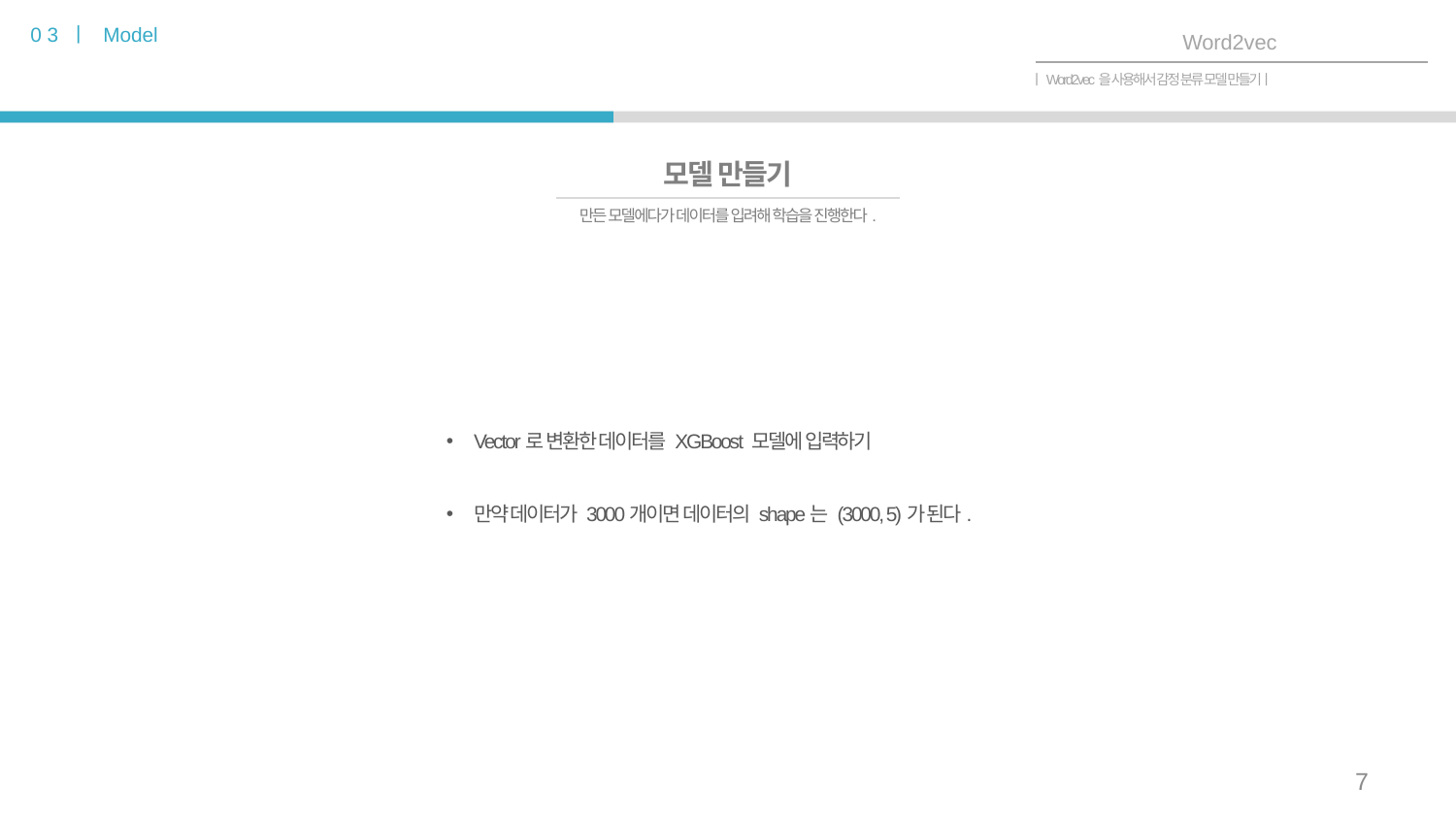

0 3 ㅣ  Model
Word2vec
ㅣWord2vec을 사용해서 감정 분류 모델 만들기ㅣ

모델 만들기
만든 모델에다가 데이터를 입려해 학습을 진행한다.
Vector로 변환한 데이터를 XGBoost 모델에 입력하기

만약 데이터가 3000개이면 데이터의 shape는 (3000, 5)가 된다.
7